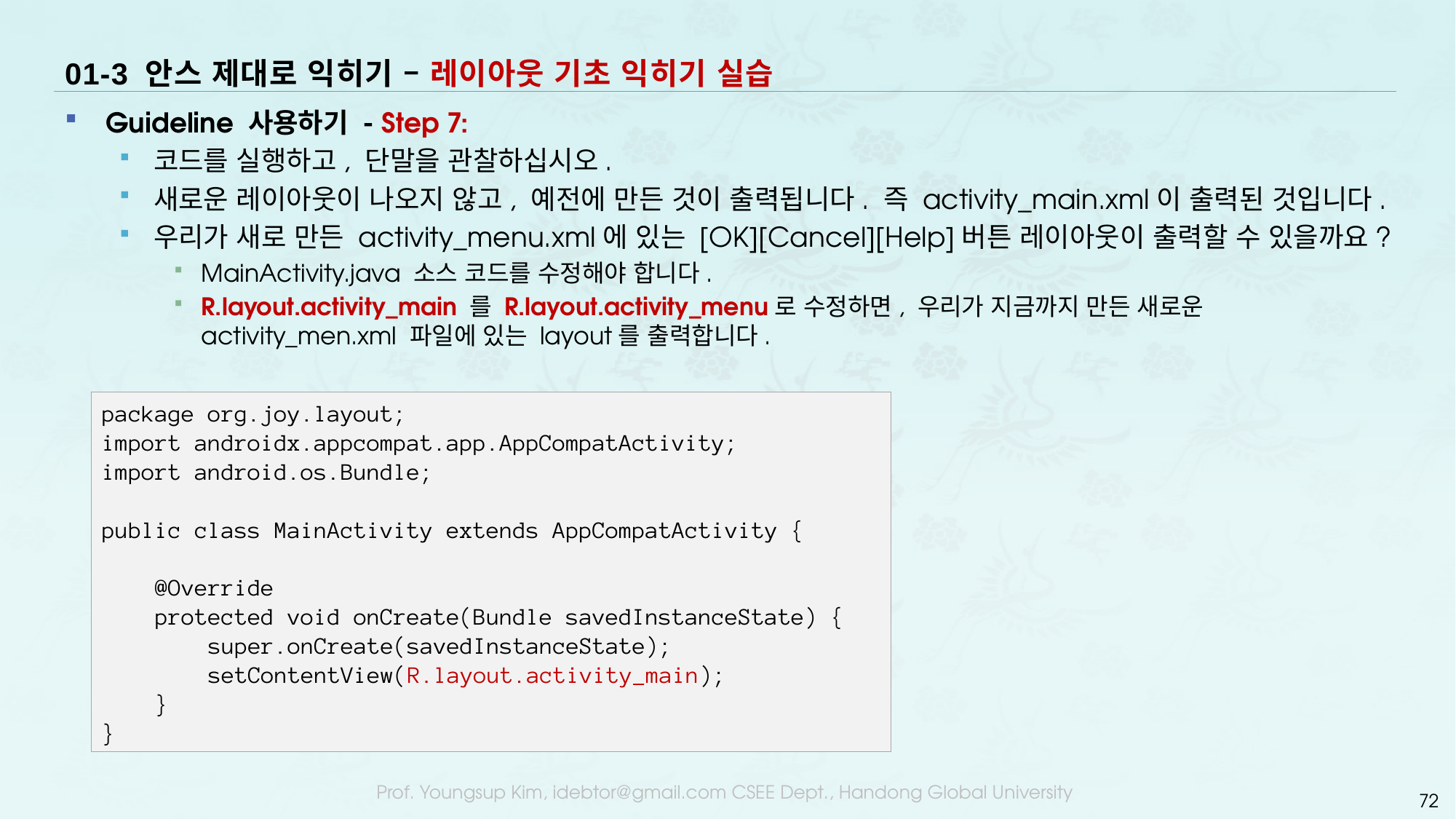

# 01-3 안스 제대로 익히기 – 레이아웃 기초 익히기 실습
Guideline 사용하기 - Step 7:
코드를 실행하고, 단말을 관찰하십시오.
새로운 레이아웃이 나오지 않고, 예전에 만든 것이 출력됩니다. 즉 activity_main.xml이 출력된 것입니다.
우리가 새로 만든 activity_menu.xml에 있는 [OK][Cancel][Help]버튼 레이아웃이 출력할 수 있을까요?
MainActivity.java 소스 코드를 수정해야 합니다.
R.layout.activity_main 를 R.layout.activity_menu로 수정하면, 우리가 지금까지 만든 새로운 activity_men.xml 파일에 있는 layout를 출력합니다.
package org.joy.layout;
import androidx.appcompat.app.AppCompatActivity;
import android.os.Bundle;

public class MainActivity extends AppCompatActivity {

    @Override
    protected void onCreate(Bundle savedInstanceState) {
        super.onCreate(savedInstanceState);
        setContentView(R.layout.activity_main);
    }
}
72